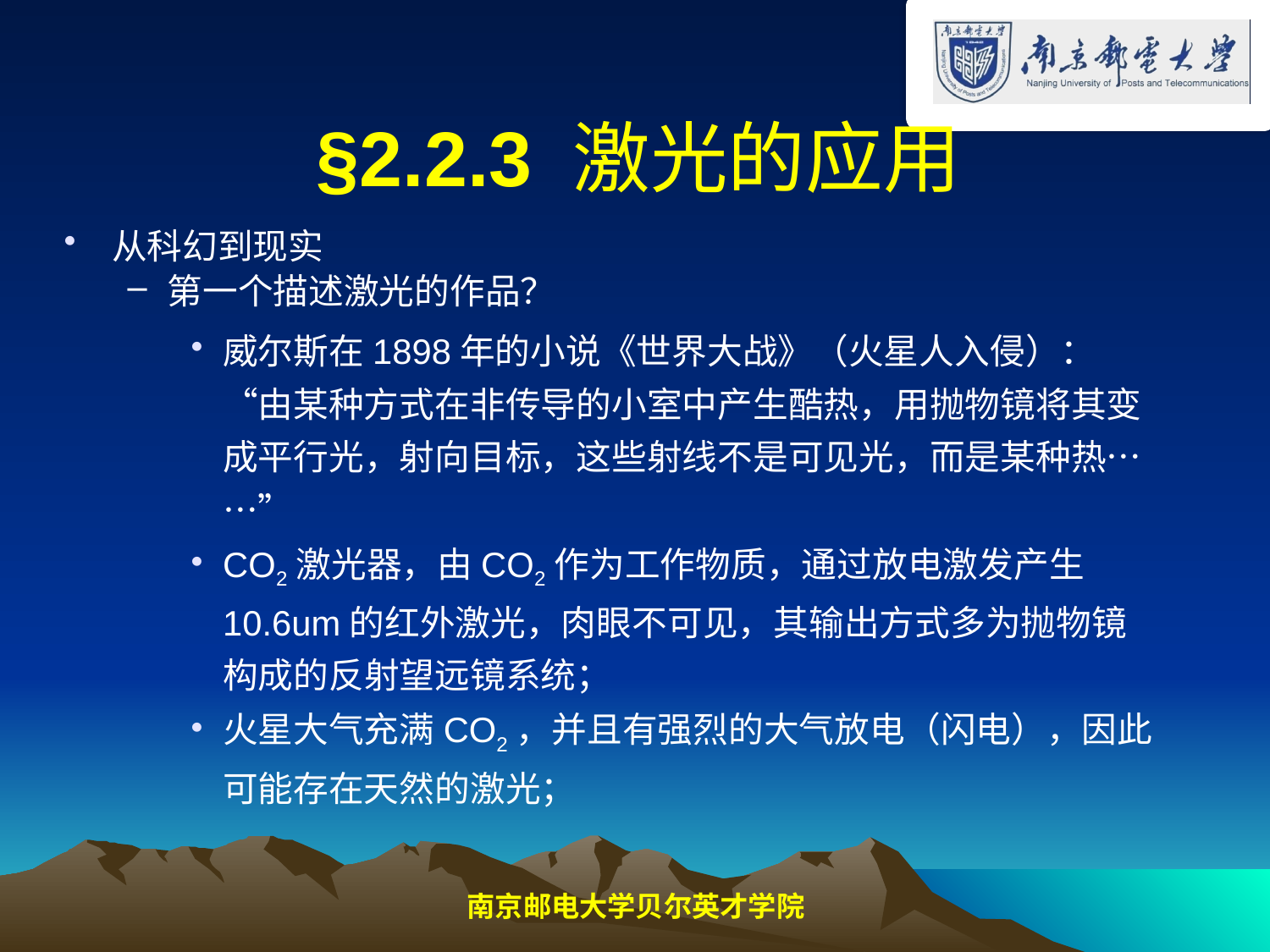

# §2.2.3 激光的应用
从科幻到现实
第一个描述激光的作品？
威尔斯在1898年的小说《世界大战》（火星人入侵）：“由某种方式在非传导的小室中产生酷热，用抛物镜将其变成平行光，射向目标，这些射线不是可见光，而是某种热……”
CO2激光器，由CO2作为工作物质，通过放电激发产生10.6um的红外激光，肉眼不可见，其输出方式多为抛物镜构成的反射望远镜系统；
火星大气充满CO2，并且有强烈的大气放电（闪电），因此可能存在天然的激光；
南京邮电大学贝尔英才学院

67